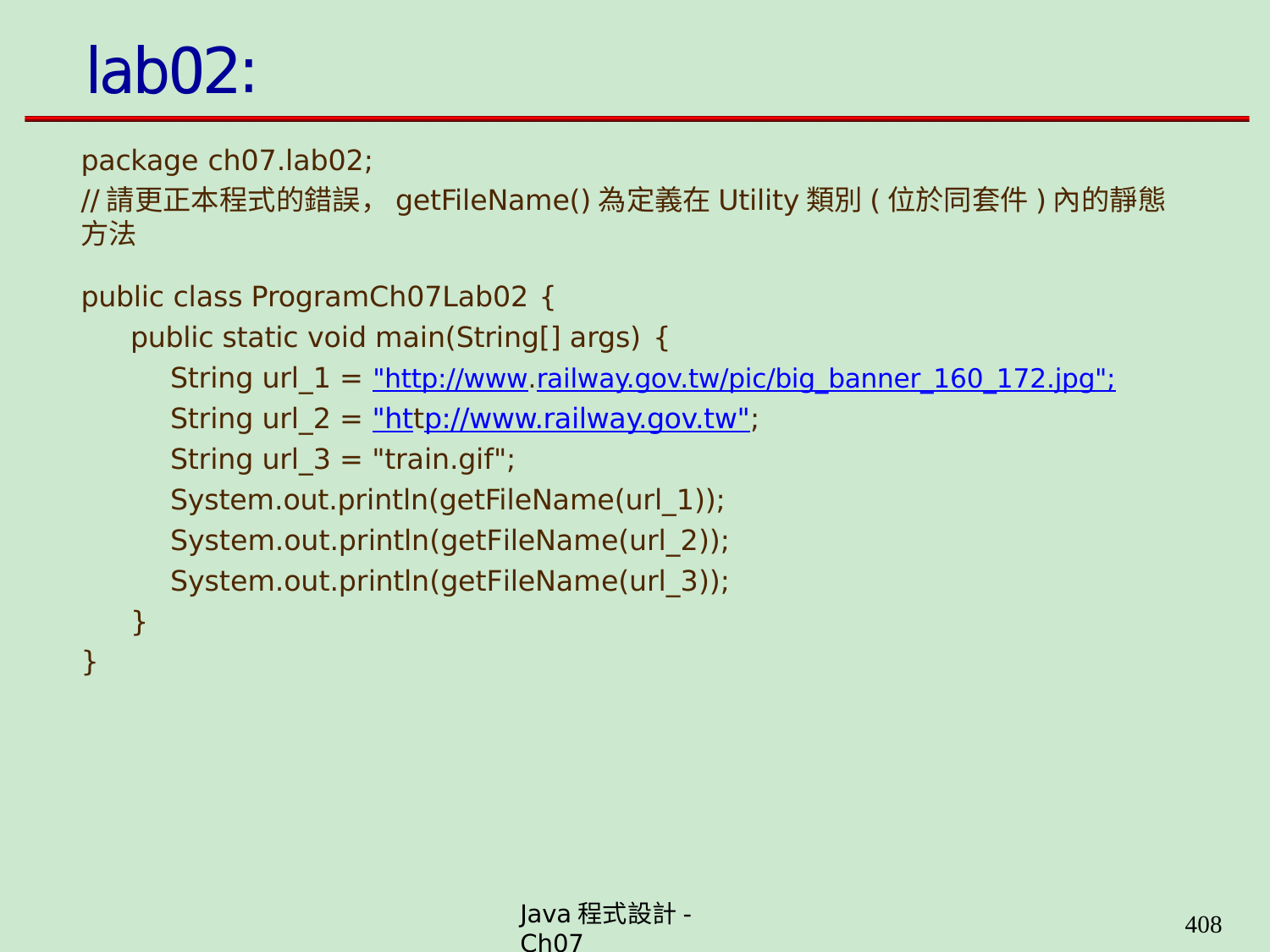

# lab02:
package ch07.lab02;
//請更正本程式的錯誤，getFileName()為定義在Utility類別(位於同套件)內的靜態方法

public class ProgramCh07Lab02 {
public static void main(String[] args) {
String url_1 = "http://www.railway.gov.tw/pic/big_banner_160_172.jpg";
String url_2 = "http://www.railway.gov.tw";  String url_3 = "train.gif";  System.out.println(getFileName(url_1));
System.out.println(getFileName(url_2));  System.out.println(getFileName(url_3));
}
}
Java程式設計-Ch07
408